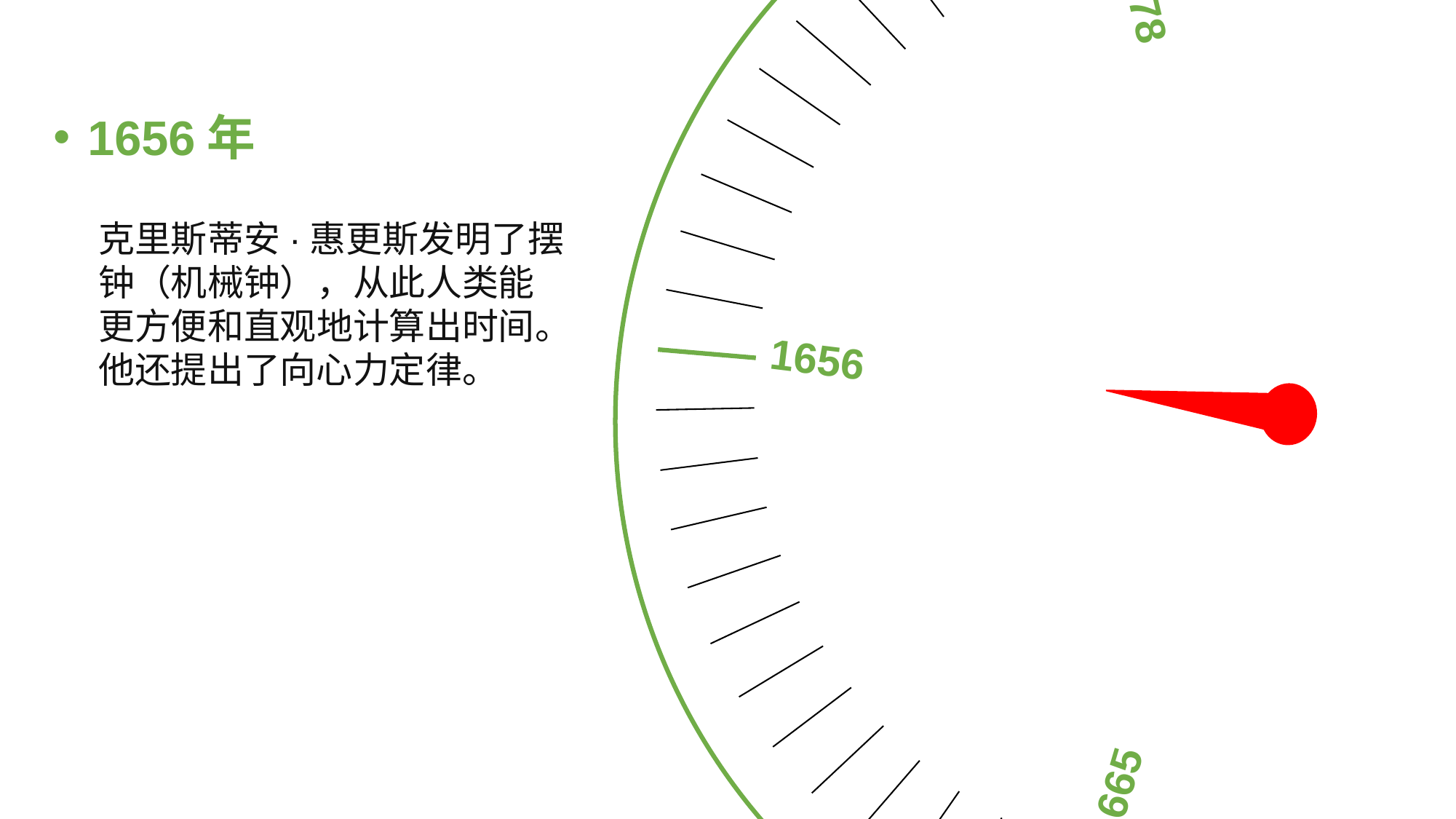

1672
1668
1678
1665
1656
1656年
克里斯蒂安·惠更斯发明了摆钟（机械钟），从此人类能更方便和直观地计算出时间。他还提出了向心力定律。